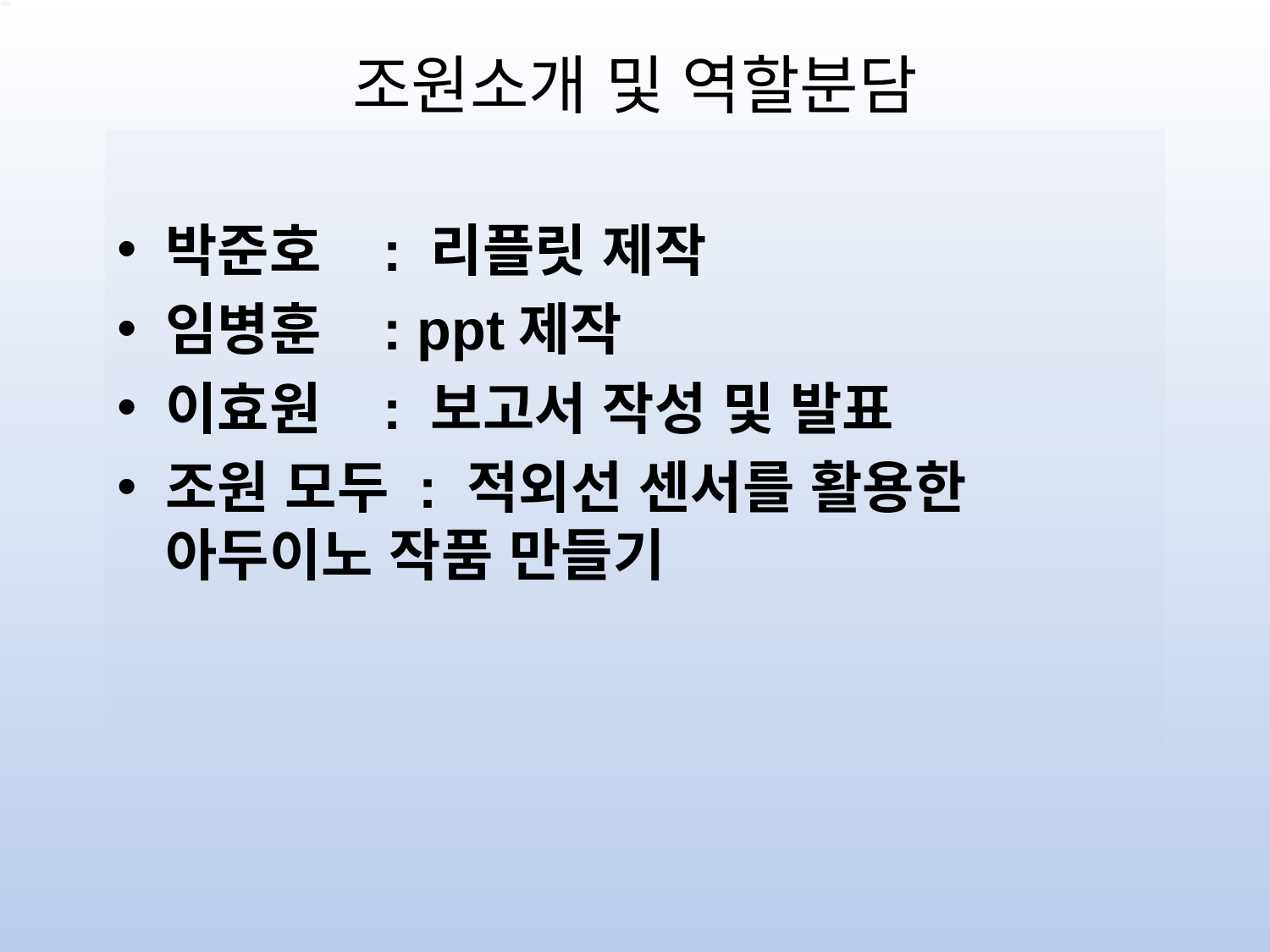

# 조원소개 및 역할분담

박준호   : 리플릿 제작
임병훈   : ppt제작
이효원   : 보고서 작성 및 발표
조원 모두 : 적외선 센서를 활용한 아두이노 작품 만들기